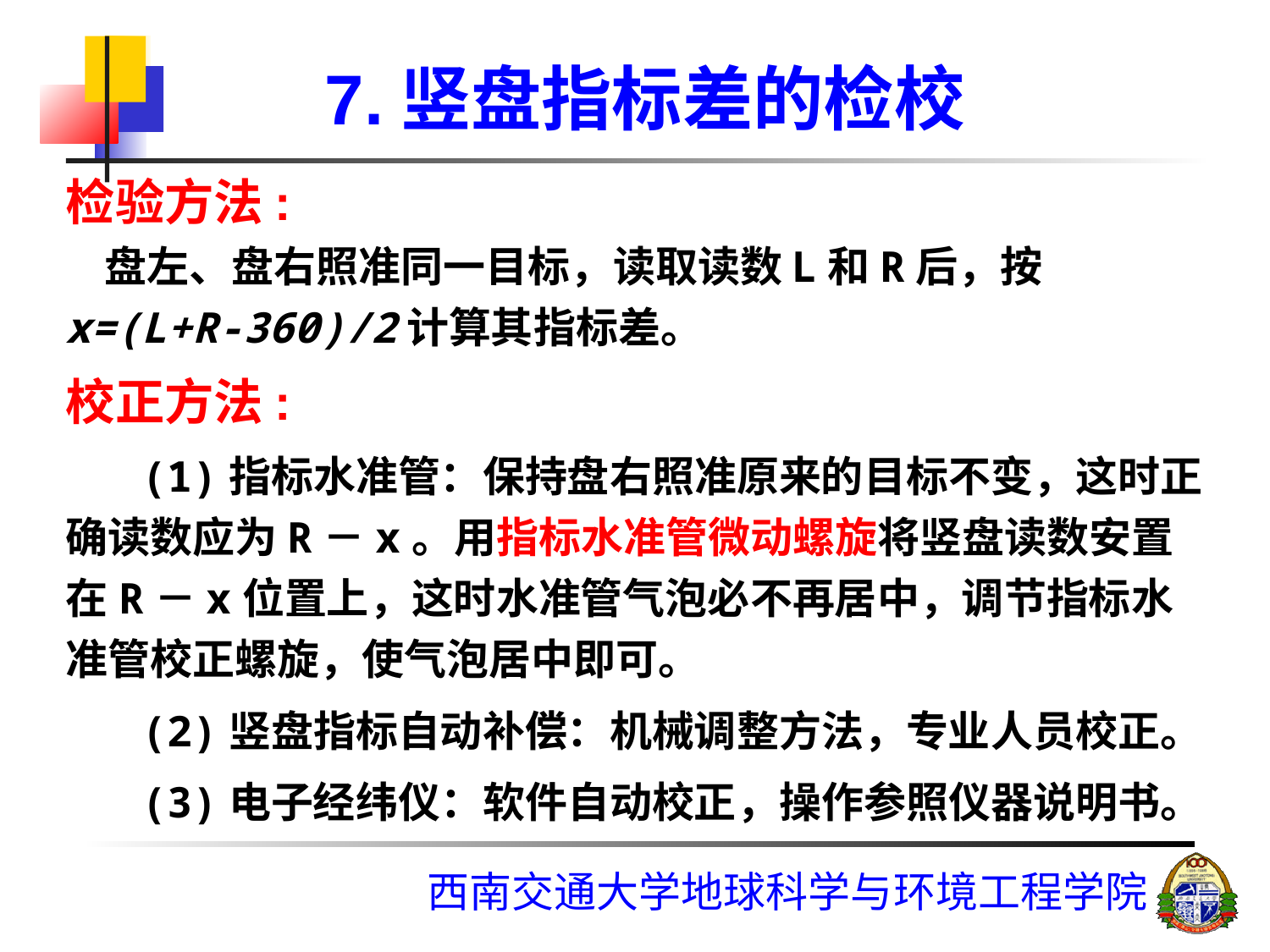

# 7.竖盘指标差的检校
检验方法:
   盘左、盘右照准同一目标，读取读数L和R后，按x=(L+R-360)/2计算其指标差。

校正方法:
   (1)指标水准管：保持盘右照准原来的目标不变，这时正确读数应为R－x。用指标水准管微动螺旋将竖盘读数安置在R－x位置上，这时水准管气泡必不再居中，调节指标水准管校正螺旋，使气泡居中即可。
   (2)竖盘指标自动补偿：机械调整方法，专业人员校正。
   (3)电子经纬仪：软件自动校正，操作参照仪器说明书。